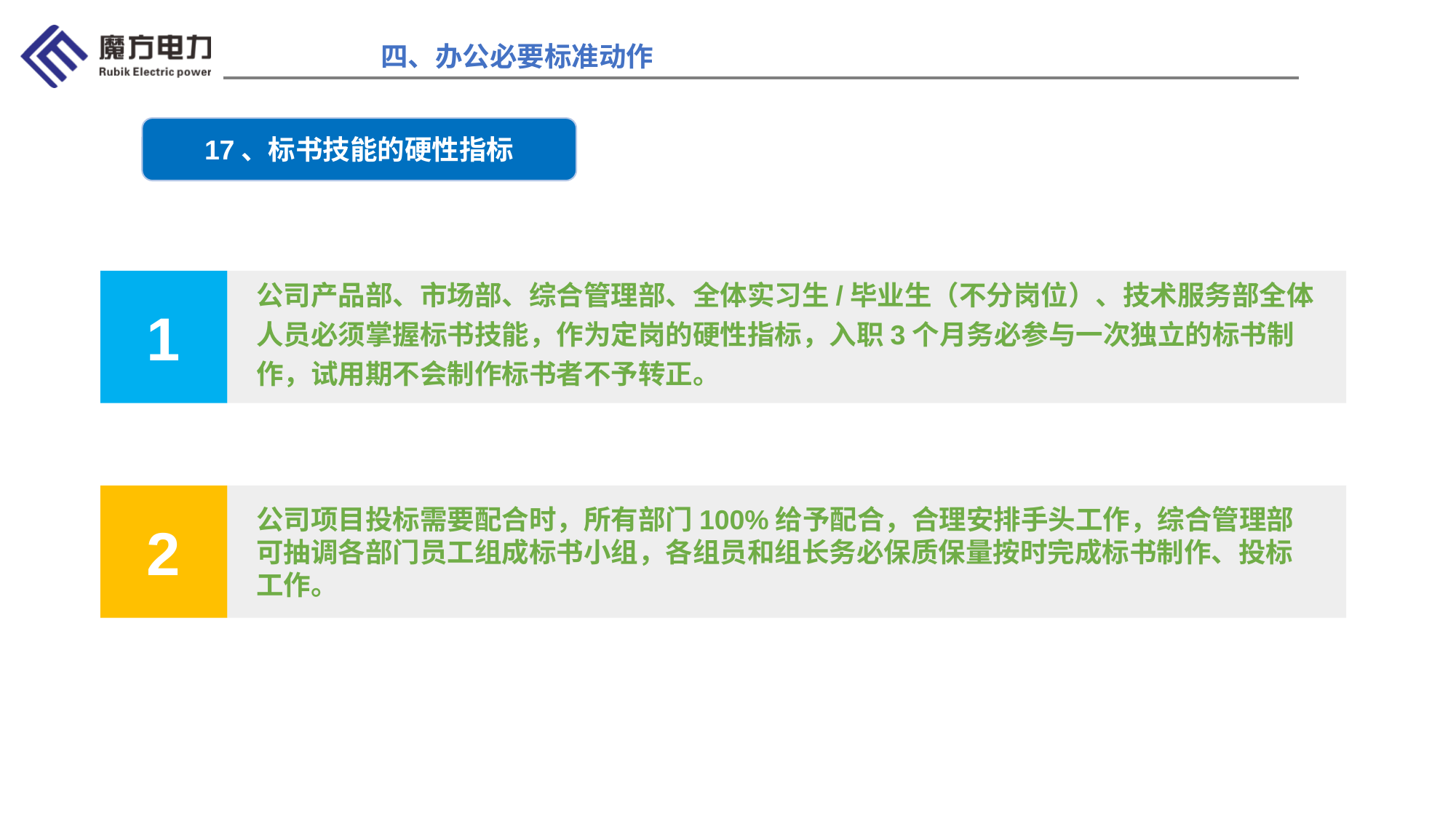

四、办公必要标准动作
17、标书技能的硬性指标

公司产品部、市场部、综合管理部、全体实习生/毕业生（不分岗位）、技术服务部全体人员必须掌握标书技能，作为定岗的硬性指标，入职3个月务必参与一次独立的标书制作，试用期不会制作标书者不予转正。
1

公司项目投标需要配合时，所有部门100%给予配合，合理安排手头工作，综合管理部可抽调各部门员工组成标书小组，各组员和组长务必保质保量按时完成标书制作、投标工作。
2